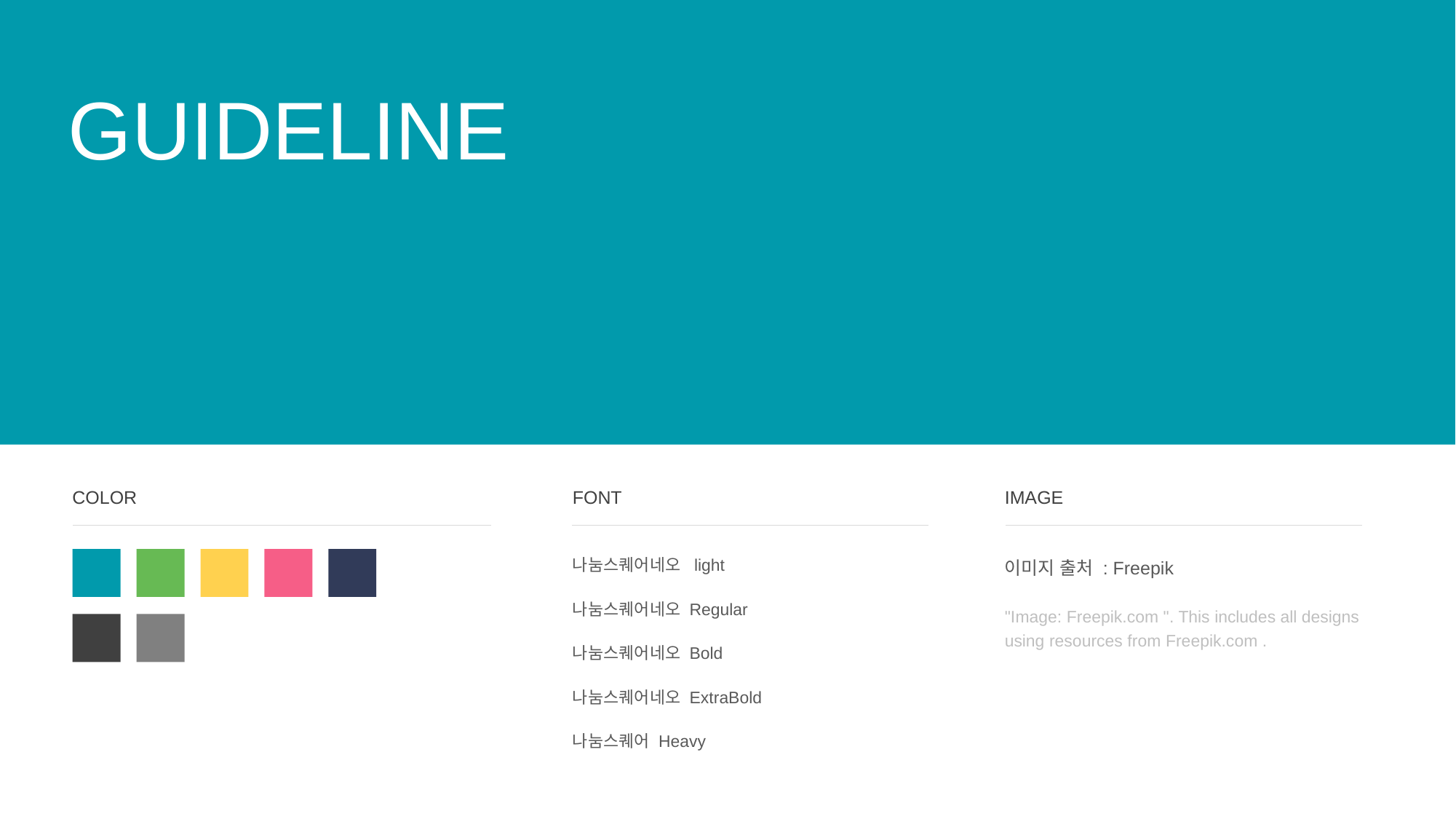

GUIDELINE
COLOR

FONT
IMAGE
이미지 출처 : Freepik

"Image: Freepik.com ". This includes all designs using resources from Freepik.com .
나눔스퀘어네오  light
나눔스퀘어네오 Regular
나눔스퀘어네오 Bold
나눔스퀘어네오 ExtraBold
나눔스퀘어 Heavy